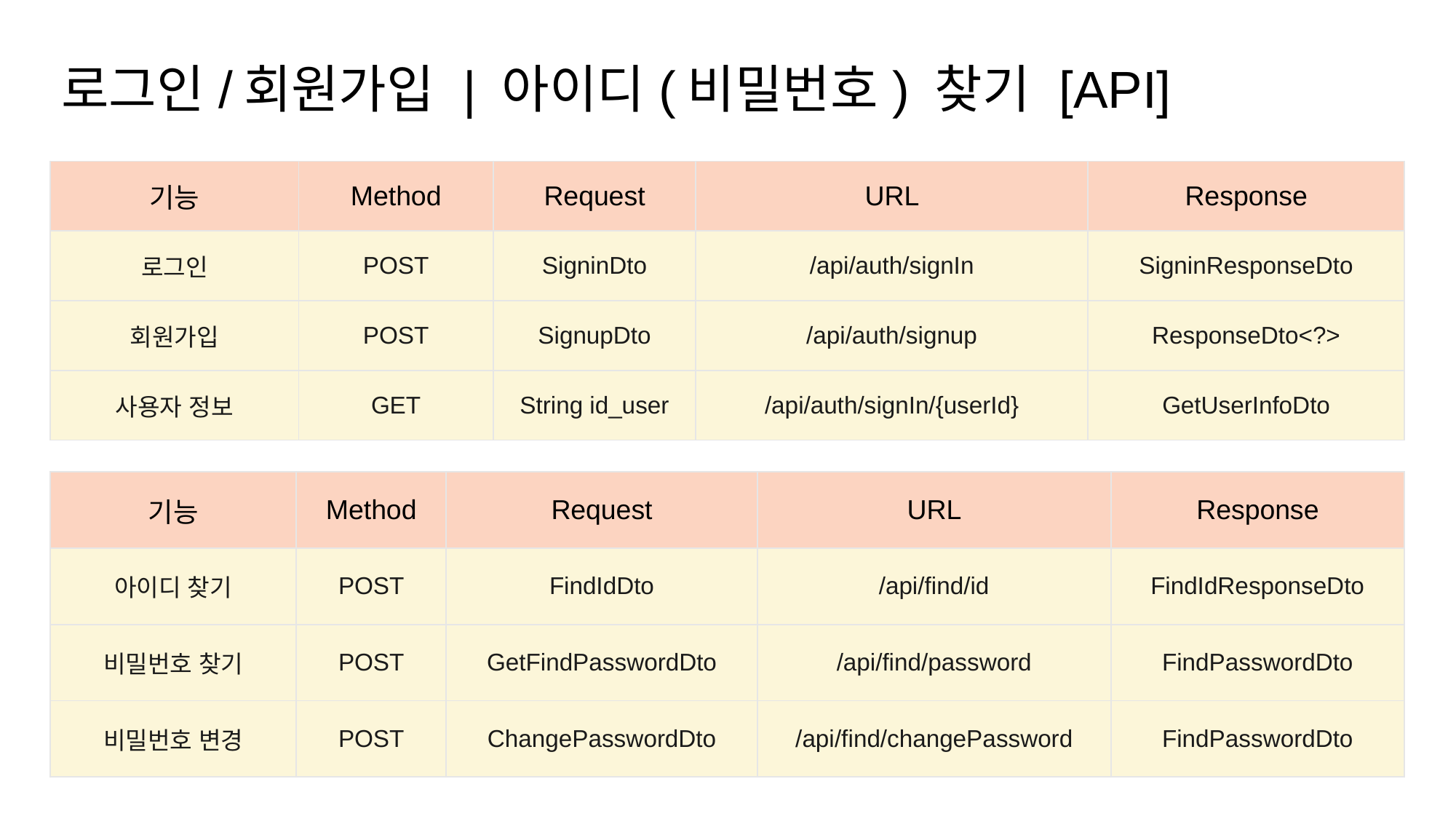

로그인/회원가입 | 아이디(비밀번호) 찾기 [API]
| 기능 | Method | Request | URL | Response |
| --- | --- | --- | --- | --- |
| 로그인 | POST | SigninDto | /api/auth/signIn | SigninResponseDto |
| 회원가입 | POST | SignupDto | /api/auth/signup | ResponseDto<?> |
| 사용자 정보 | GET | String id\_user | /api/auth/signIn/{userId} | GetUserInfoDto |
| 기능 | Method | Request | URL | Response |
| --- | --- | --- | --- | --- |
| 아이디 찾기 | POST | FindIdDto | /api/find/id | FindIdResponseDto |
| 비밀번호 찾기 | POST | GetFindPasswordDto | /api/find/password | FindPasswordDto |
| 비밀번호 변경 | POST | ChangePasswordDto | /api/find/changePassword | FindPasswordDto |